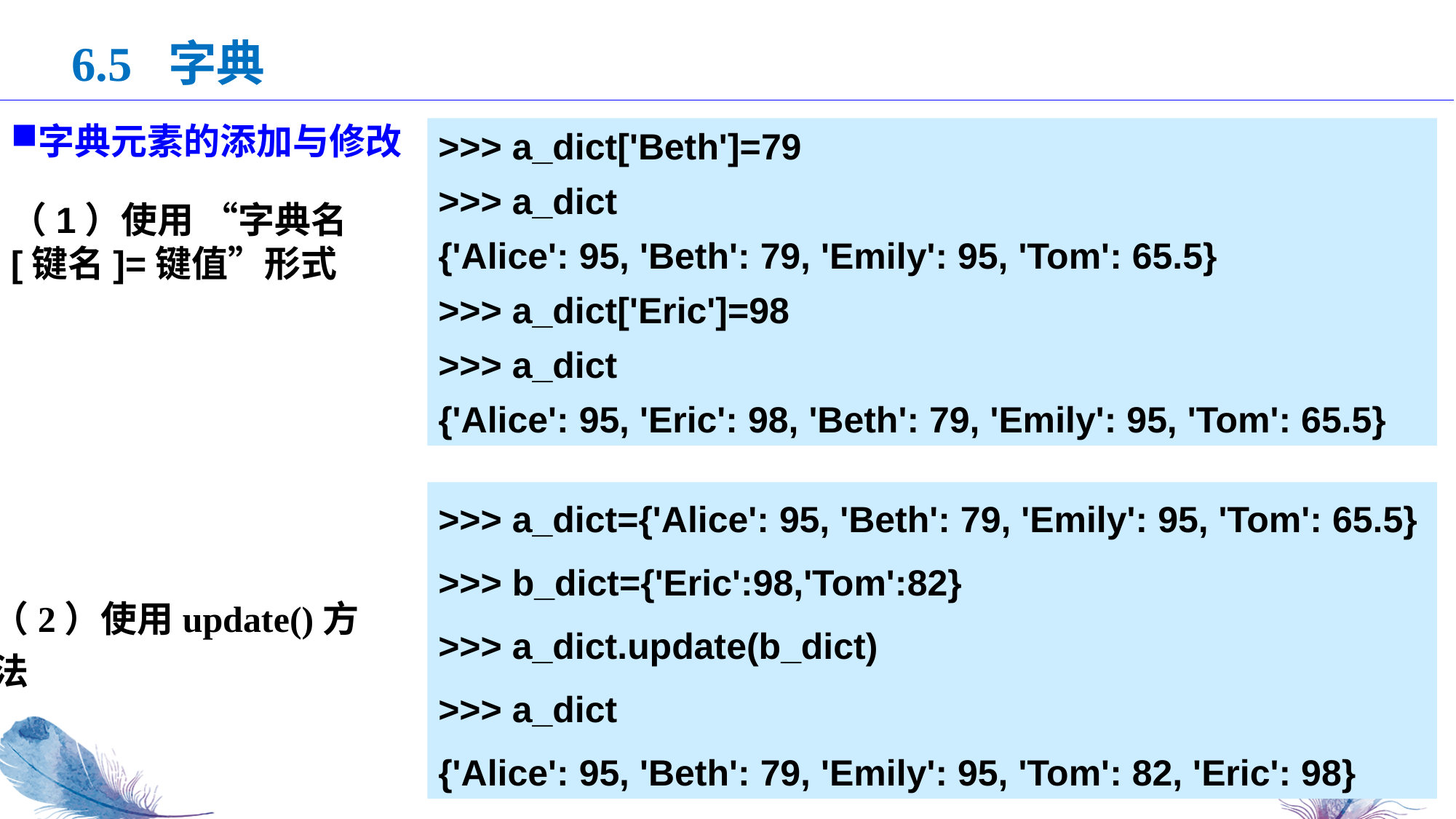

6.5  字典
字典元素的添加与修改
>>> a_dict['Beth']=79
>>> a_dict
{'Alice': 95, 'Beth': 79, 'Emily': 95, 'Tom': 65.5}
>>> a_dict['Eric']=98
>>> a_dict
{'Alice': 95, 'Eric': 98, 'Beth': 79, 'Emily': 95, 'Tom': 65.5}
（1）使用 “字典名[键名]=键值”形式
>>> a_dict={'Alice': 95, 'Beth': 79, 'Emily': 95, 'Tom': 65.5}
>>> b_dict={'Eric':98,'Tom':82}
>>> a_dict.update(b_dict)
>>> a_dict
{'Alice': 95, 'Beth': 79, 'Emily': 95, 'Tom': 82, 'Eric': 98}
（2）使用update()方法